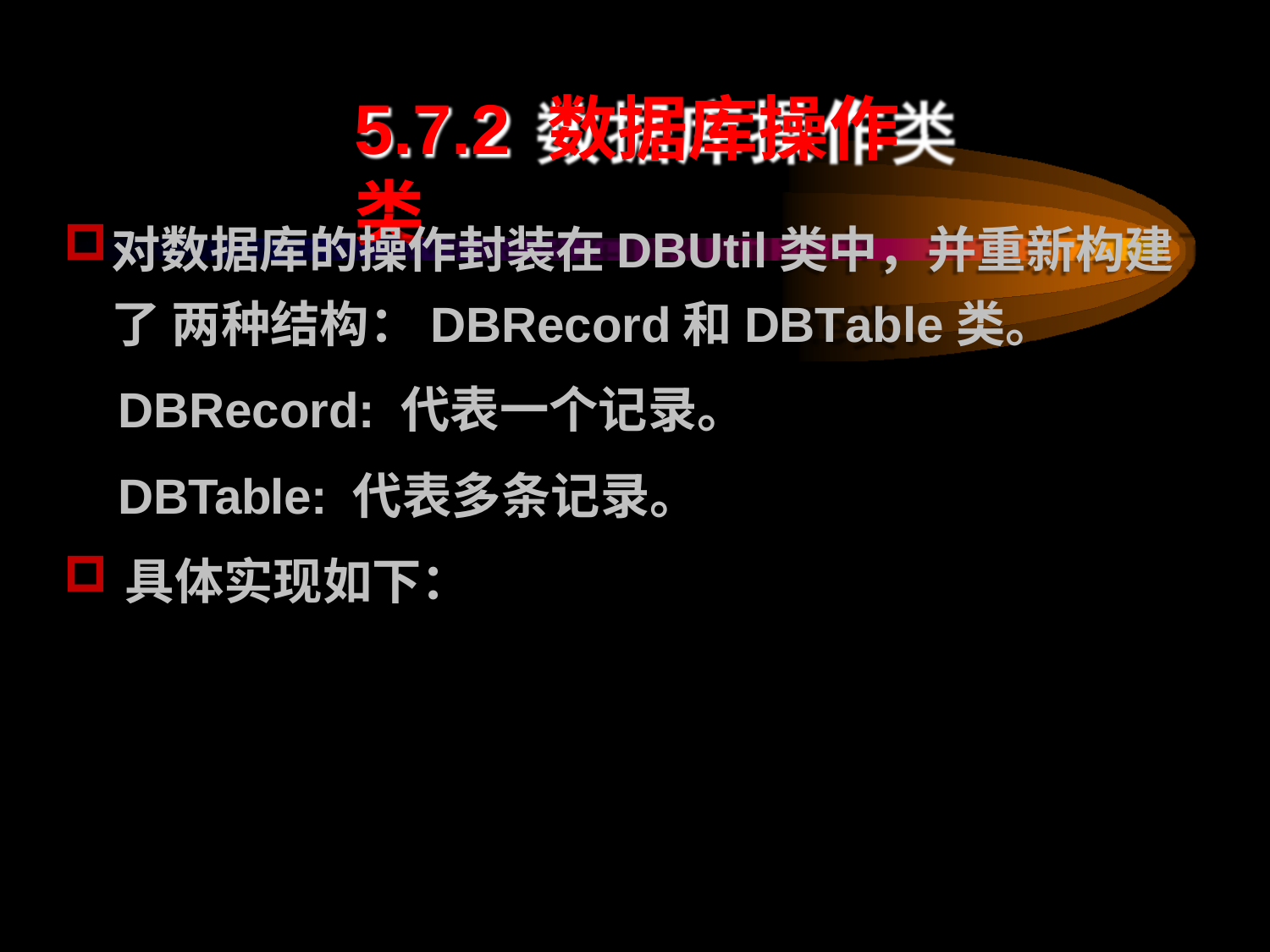

# 5.7.2 数据库操作类

对数据库的操作封装在DBUtil类中，并重新构建了 两种结构：DBRecord和DBTable类。
DBRecord: 代表一个记录。
DBTable: 代表多条记录。
具体实现如下：